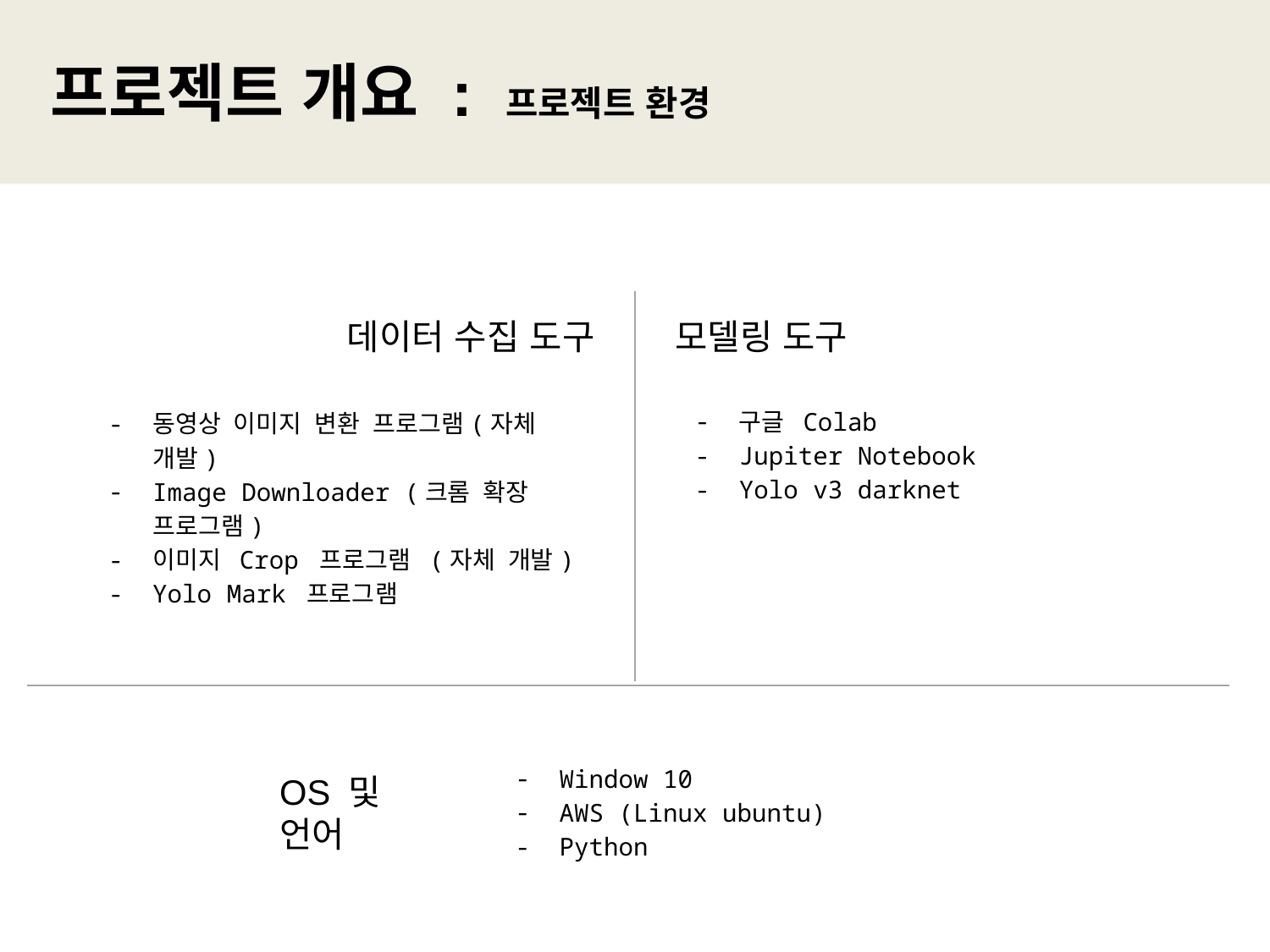

프로젝트 개요 : 프로젝트 환경
데이터 수집 도구
모델링 도구
구글 Colab
Jupiter Notebook
Yolo v3 darknet
동영상 이미지 변환 프로그램(자체 개발)
Image Downloader (크롬 확장 프로그램)
이미지 Crop 프로그램 (자체 개발)
Yolo Mark 프로그램
Window 10
AWS (Linux ubuntu)
Python
OS 및 언어